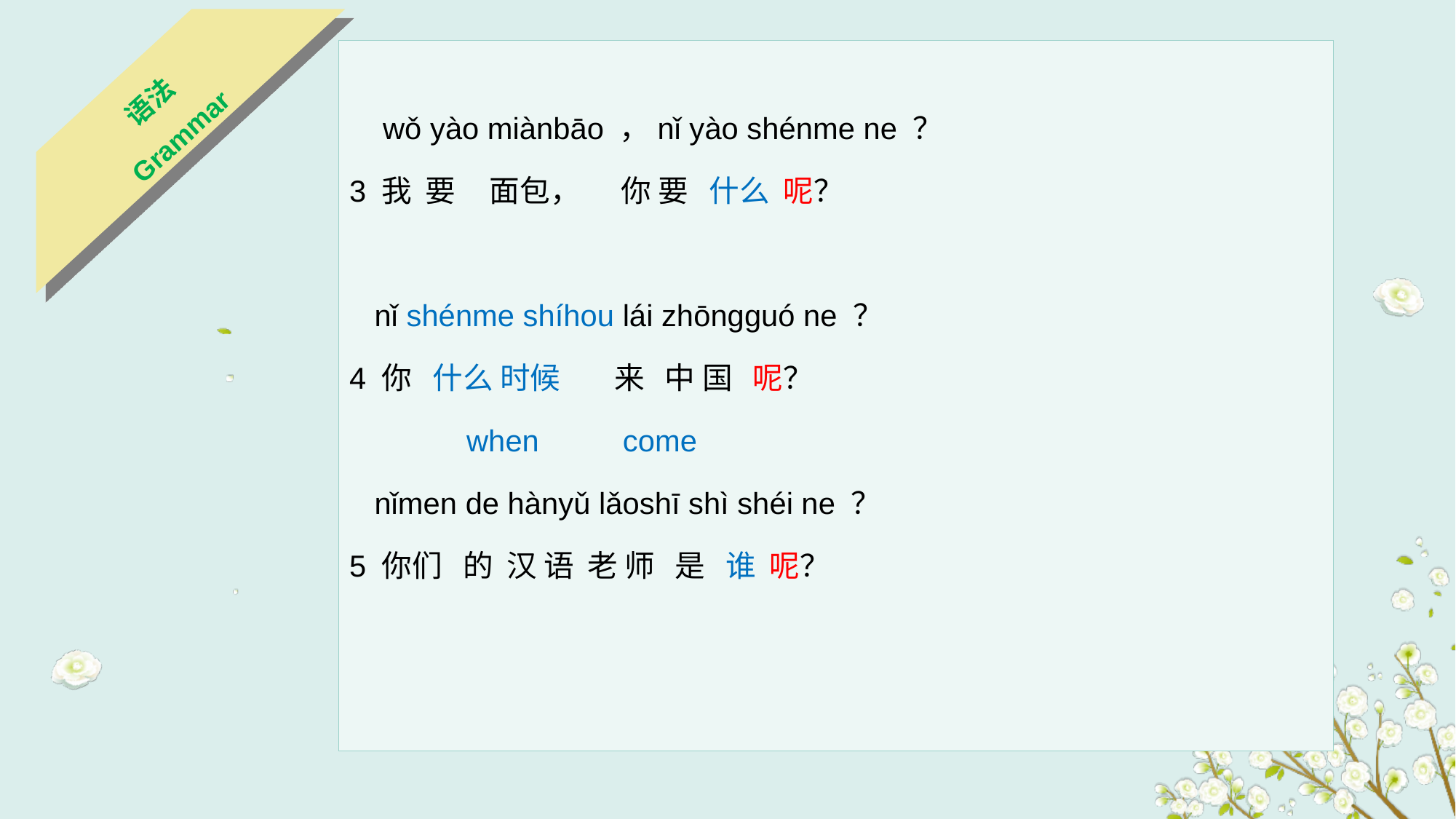

语法
Grammar

    wǒ yào miànbāo ，nǐ yào shénme ne ？
3 我  要     面包，      你 要   什么  呢？

   nǐ shénme shíhou lái zhōngguó ne ？
4 你   什么 时候        来   中 国   呢？
              when          come
   nǐmen de hànyǔ lǎoshī shì shéi ne ？
5 你们   的  汉 语  老 师   是   谁  呢？